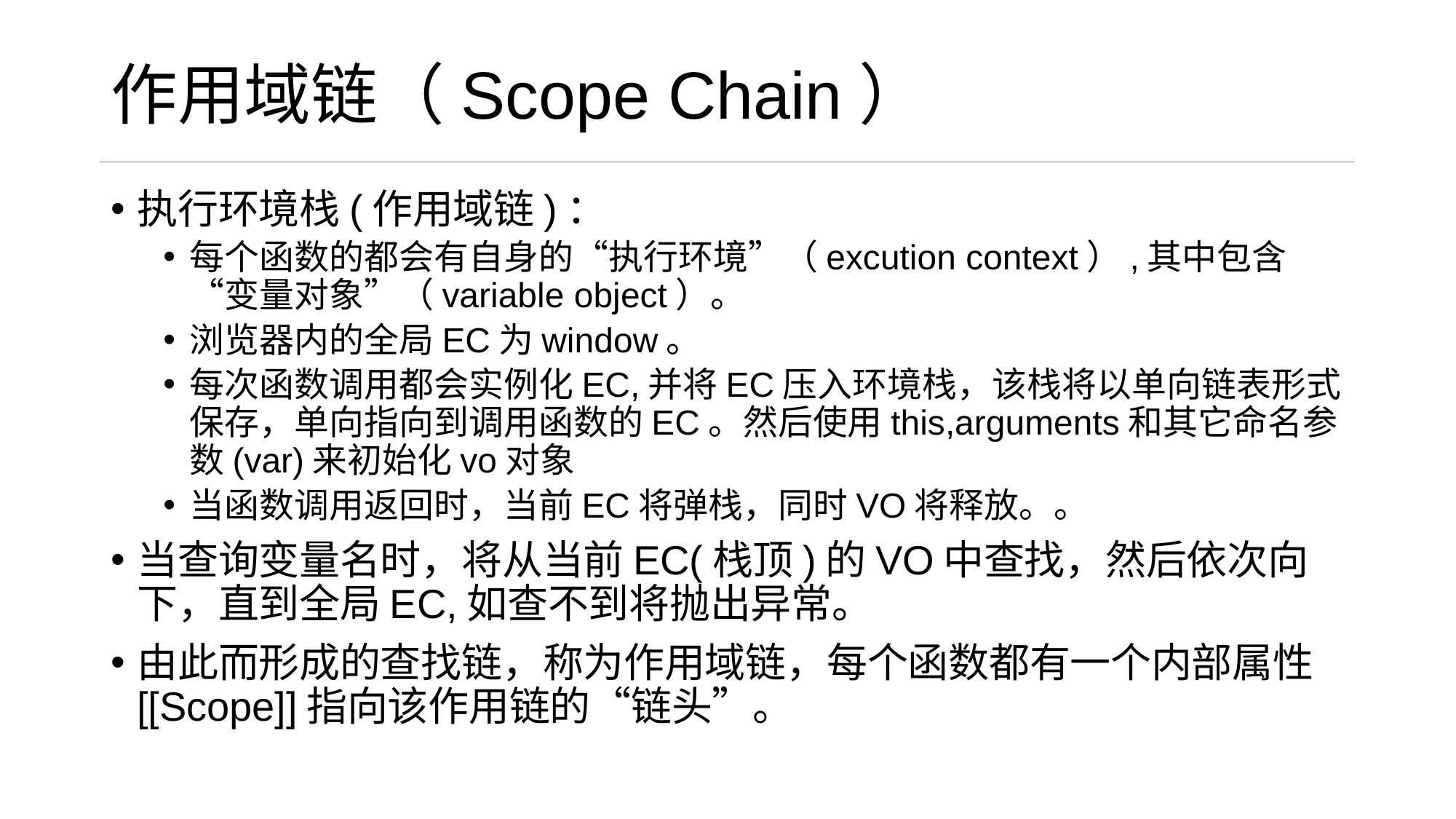

# 作用域链（Scope Chain）
执行环境栈(作用域链)：
每个函数的都会有自身的“执行环境”（excution context）,其中包含“变量对象”（variable object）。
浏览器内的全局EC为window。
每次函数调用都会实例化EC,并将EC压入环境栈，该栈将以单向链表形式保存，单向指向到调用函数的EC。然后使用this,arguments和其它命名参数(var)来初始化vo对象
当函数调用返回时，当前EC将弹栈，同时VO将释放。。
当查询变量名时，将从当前EC(栈顶)的VO中查找，然后依次向下，直到全局EC,如查不到将抛出异常。
由此而形成的查找链，称为作用域链，每个函数都有一个内部属性[[Scope]]指向该作用链的“链头”。